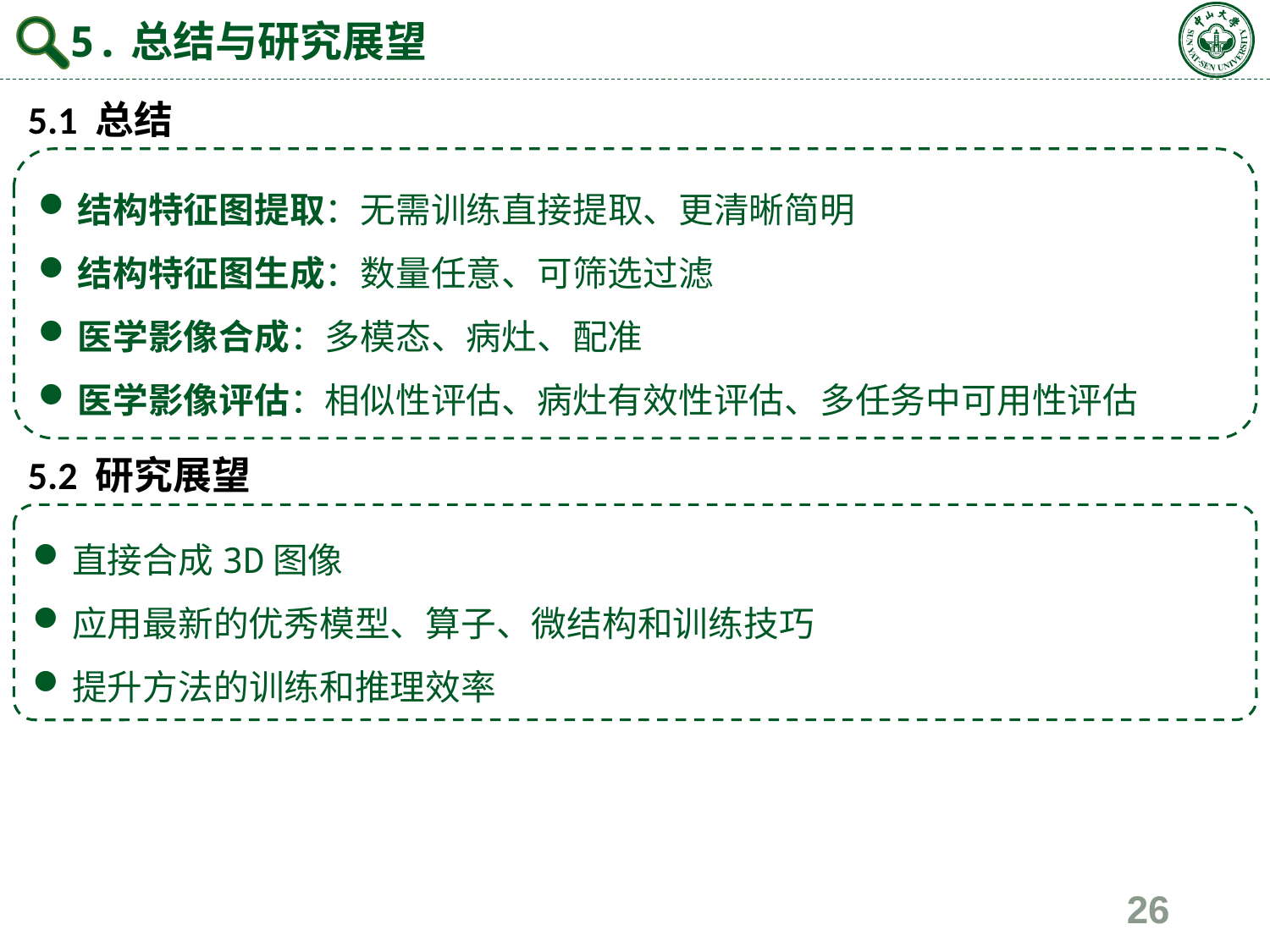

5.总结与研究展望

5.1 总结

结构特征图提取：无需训练直接提取、更清晰简明
结构特征图生成：数量任意、可筛选过滤
医学影像合成：多模态、病灶、配准
医学影像评估：相似性评估、病灶有效性评估、多任务中可用性评估
5.2 研究展望

直接合成3D图像
应用最新的优秀模型、算子、微结构和训练技巧
提升方法的训练和推理效率
26